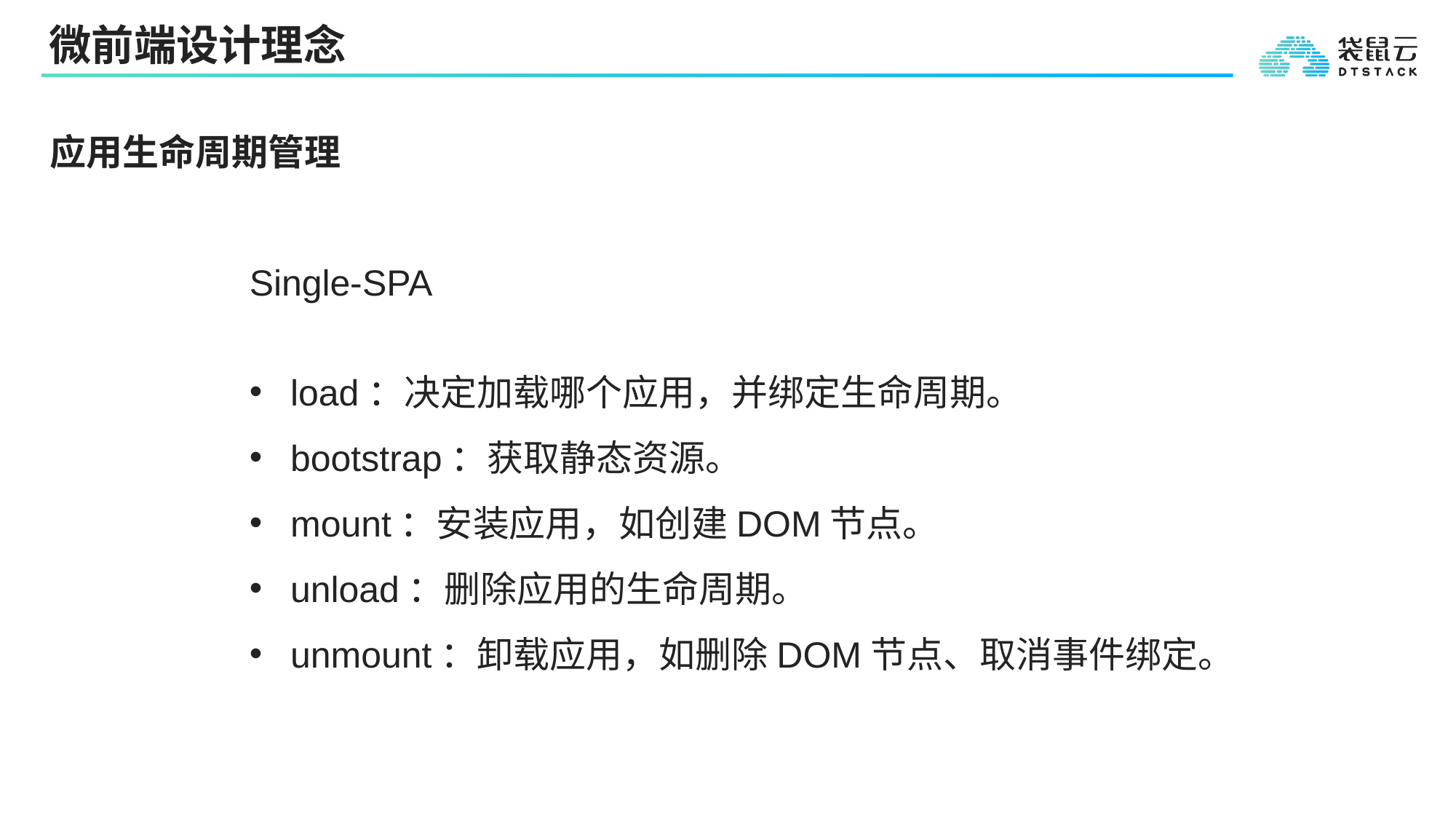

# 微前端设计理念
应用生命周期管理
Single-SPA
load：决定加载哪个应用，并绑定生命周期。
bootstrap：获取静态资源。
mount：安装应用，如创建DOM节点。
unload：删除应用的生命周期。
unmount：卸载应用，如删除DOM节点、取消事件绑定。